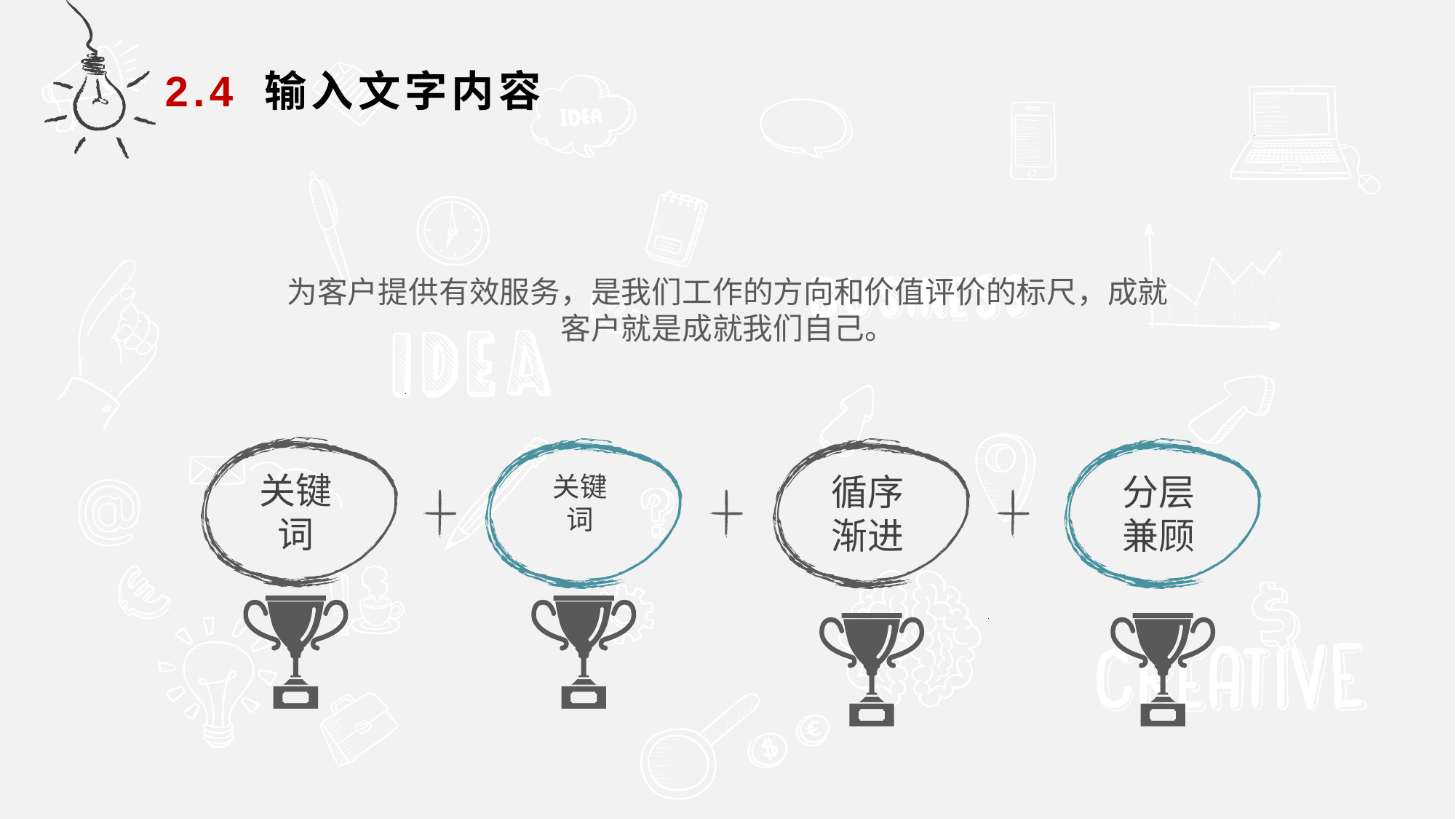

2.4 输入文字内容
为客户提供有效服务，是我们工作的方向和价值评价的标尺，成就客户就是成就我们自己。

关键词

关键词

循序渐进

分层兼顾